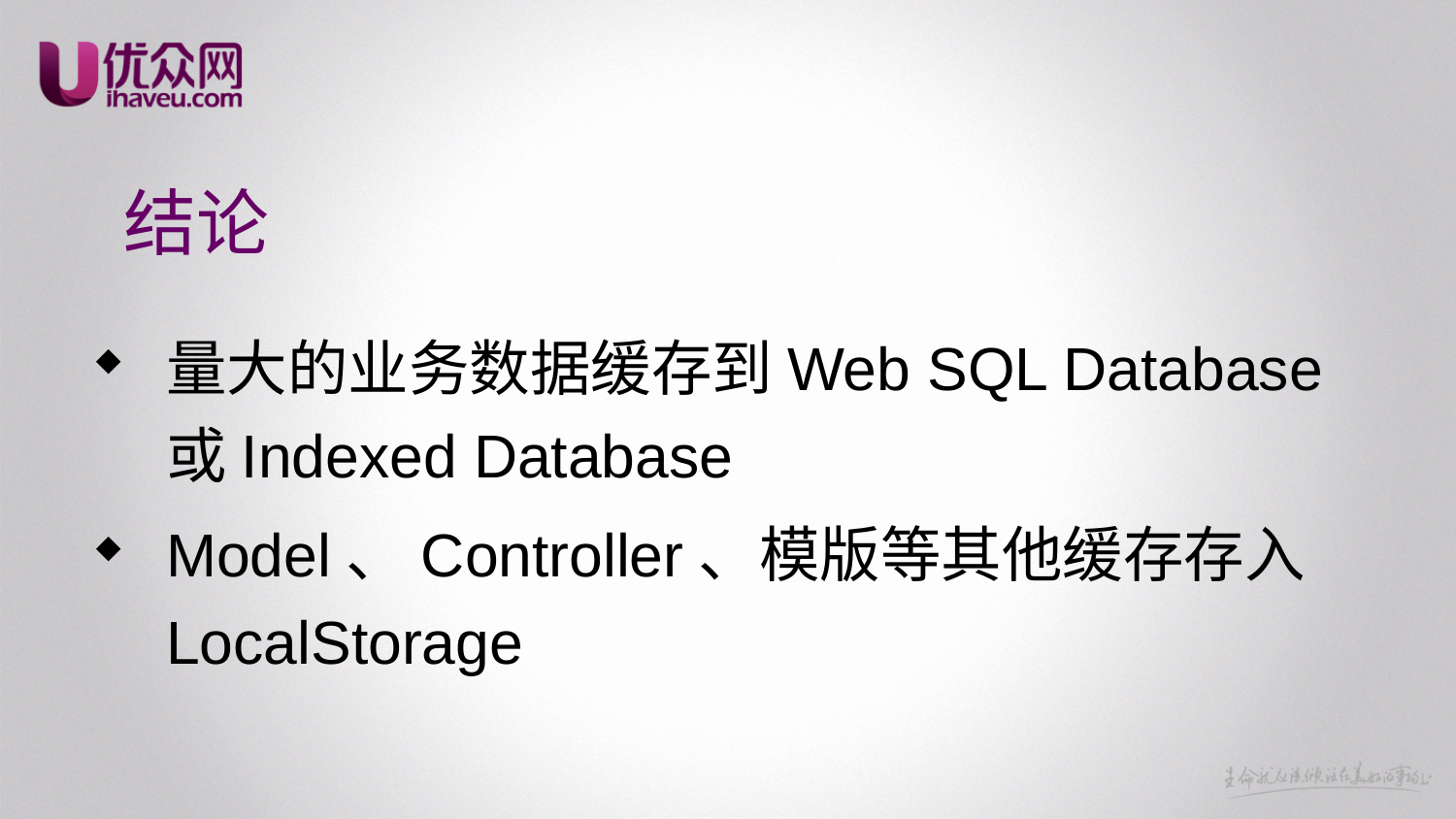

# 结论
量大的业务数据缓存到Web SQL Database或Indexed Database
Model、Controller、模版等其他缓存存入LocalStorage